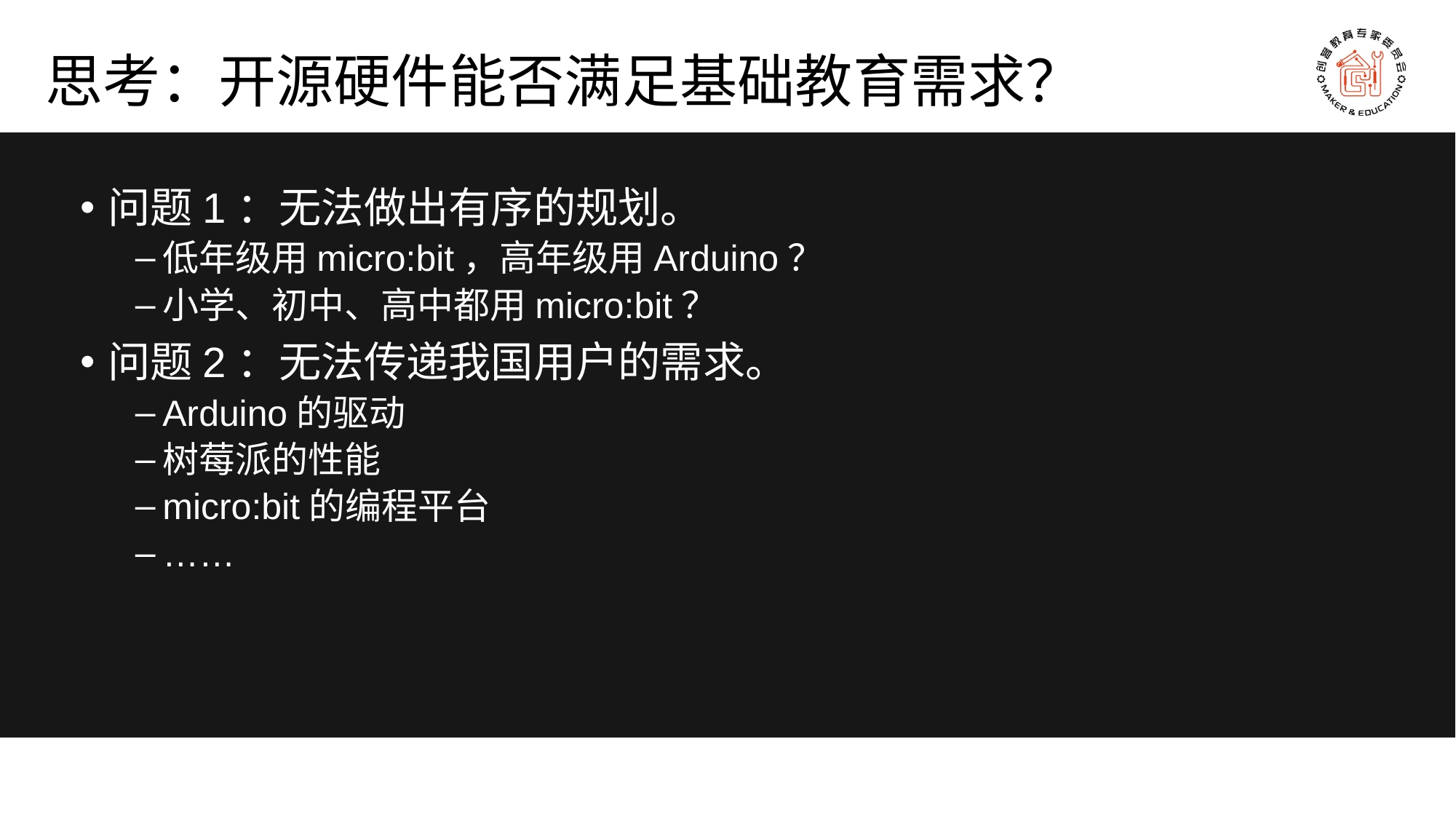

# 思考：开源硬件能否满足基础教育需求？
问题1：无法做出有序的规划。
低年级用micro:bit，高年级用Arduino？
小学、初中、高中都用micro:bit？
问题2：无法传递我国用户的需求。
Arduino的驱动
树莓派的性能
micro:bit的编程平台
……